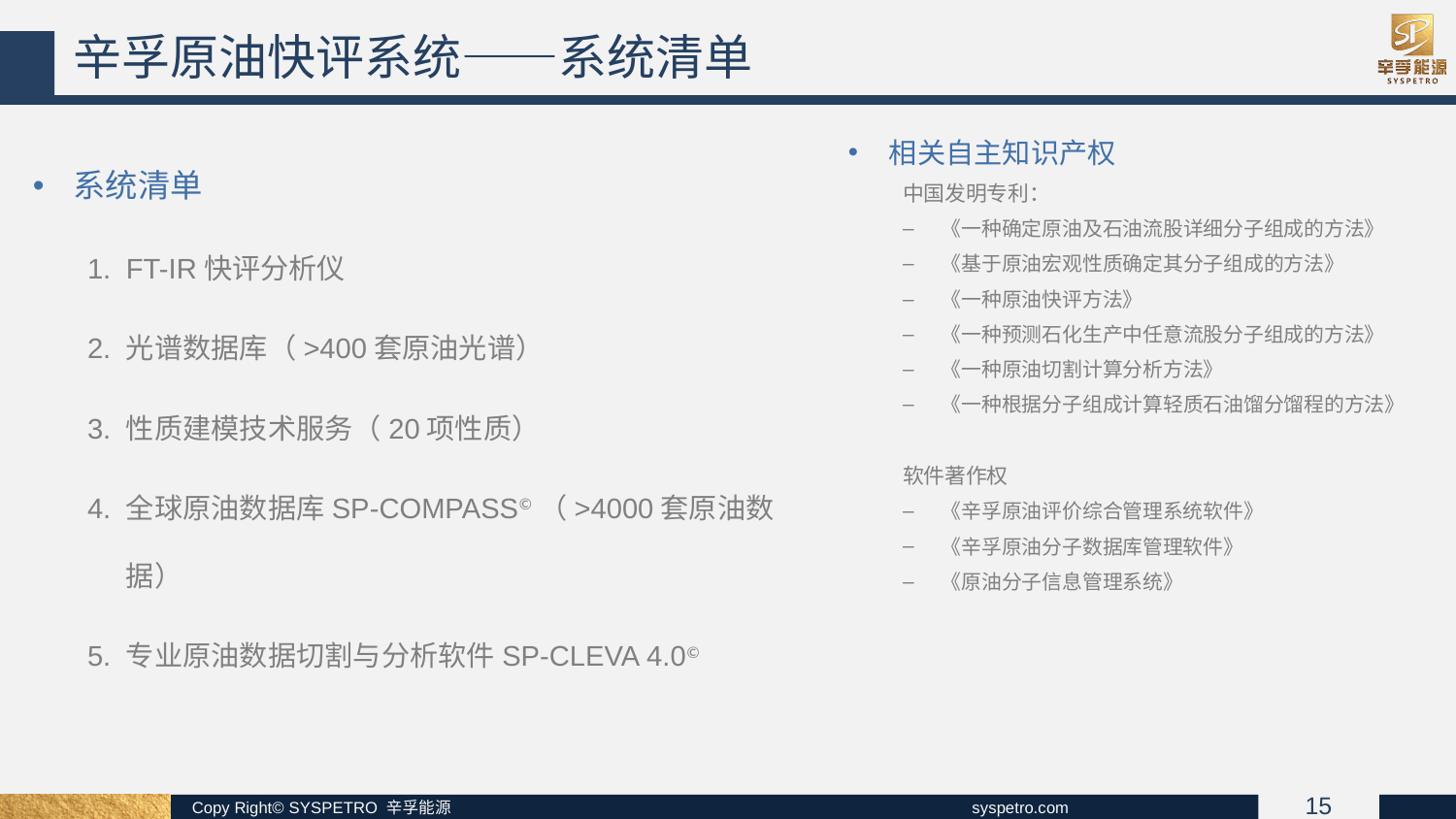

辛孚原油快评系统——系统清单
相关自主知识产权
中国发明专利：
《一种确定原油及石油流股详细分子组成的方法》
《基于原油宏观性质确定其分子组成的方法》
《一种原油快评方法》
《一种预测石化生产中任意流股分子组成的方法》
《一种原油切割计算分析方法》
《一种根据分子组成计算轻质石油馏分馏程的方法》

软件著作权
《辛孚原油评价综合管理系统软件》
《辛孚原油分子数据库管理软件》
《原油分子信息管理系统》
系统清单
FT-IR快评分析仪
光谱数据库（>400套原油光谱）
性质建模技术服务（20项性质）
全球原油数据库SP-COMPASS©（>4000套原油数据）
专业原油数据切割与分析软件SP-CLEVA 4.0©